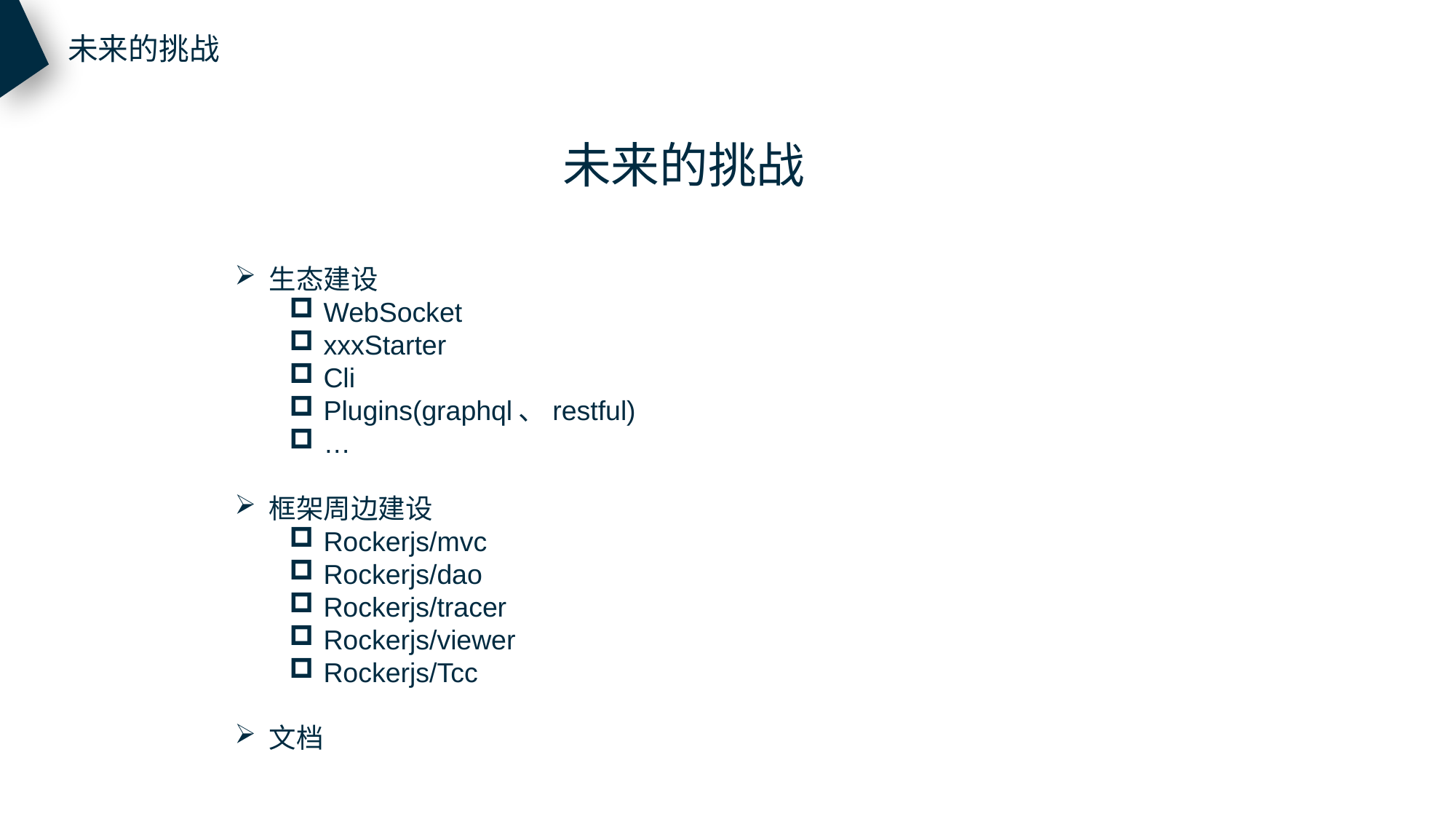

未来的挑战
未来的挑战
生态建设
WebSocket
xxxStarter
Cli
Plugins(graphql、restful)
…

框架周边建设
Rockerjs/mvc
Rockerjs/dao
Rockerjs/tracer
Rockerjs/viewer
Rockerjs/Tcc

文档